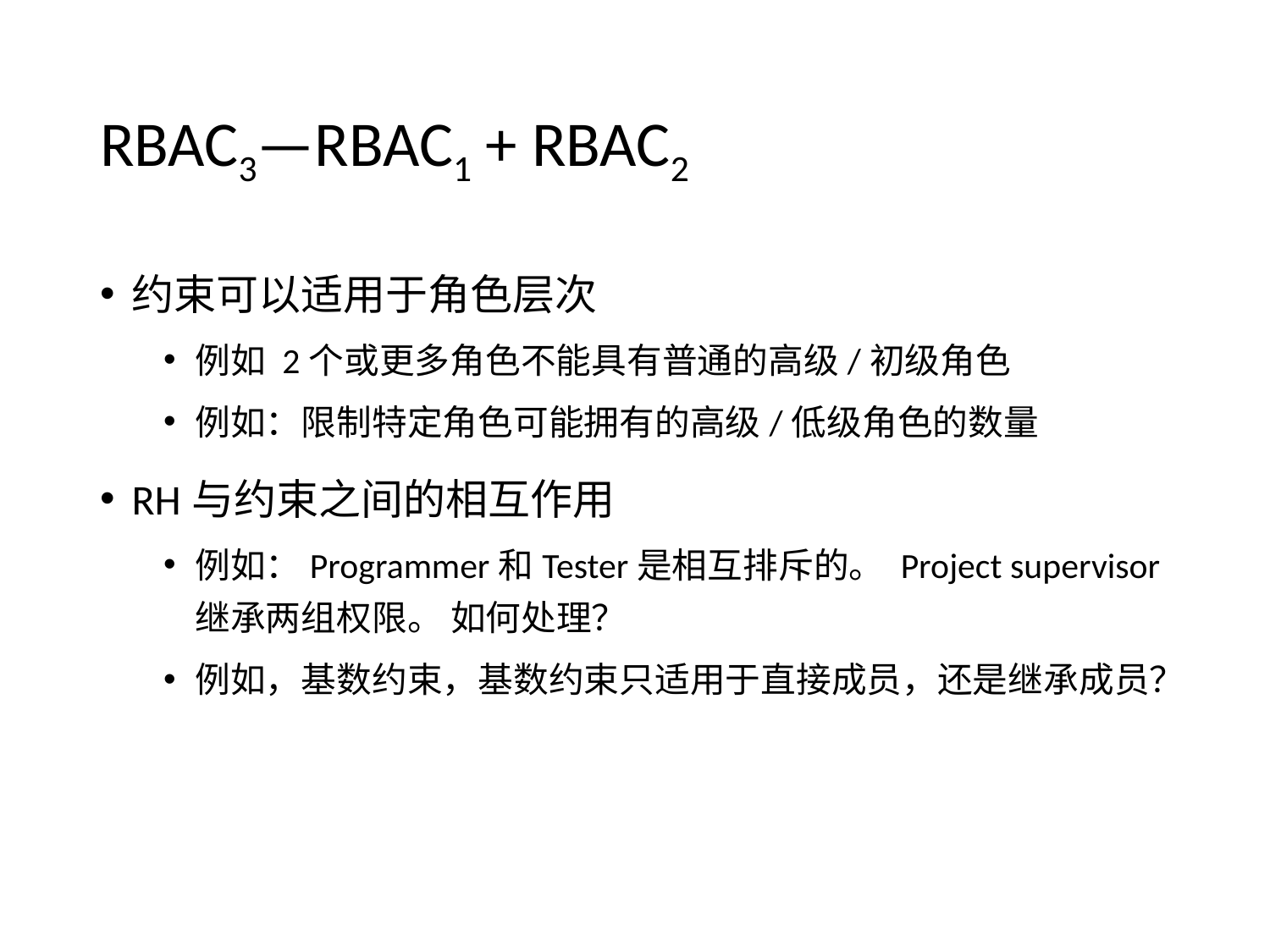

# RBAC3—RBAC1 + RBAC2
约束可以适用于角色层次
例如 2个或更多角色不能具有普通的高级/初级角色
例如：限制特定角色可能拥有的高级/低级角色的数量
RH与约束之间的相互作用
例如：Programmer和Tester是相互排斥的。 Project supervisor继承两组权限。 如何处理？
例如，基数约束，基数约束只适用于直接成员，还是继承成员？